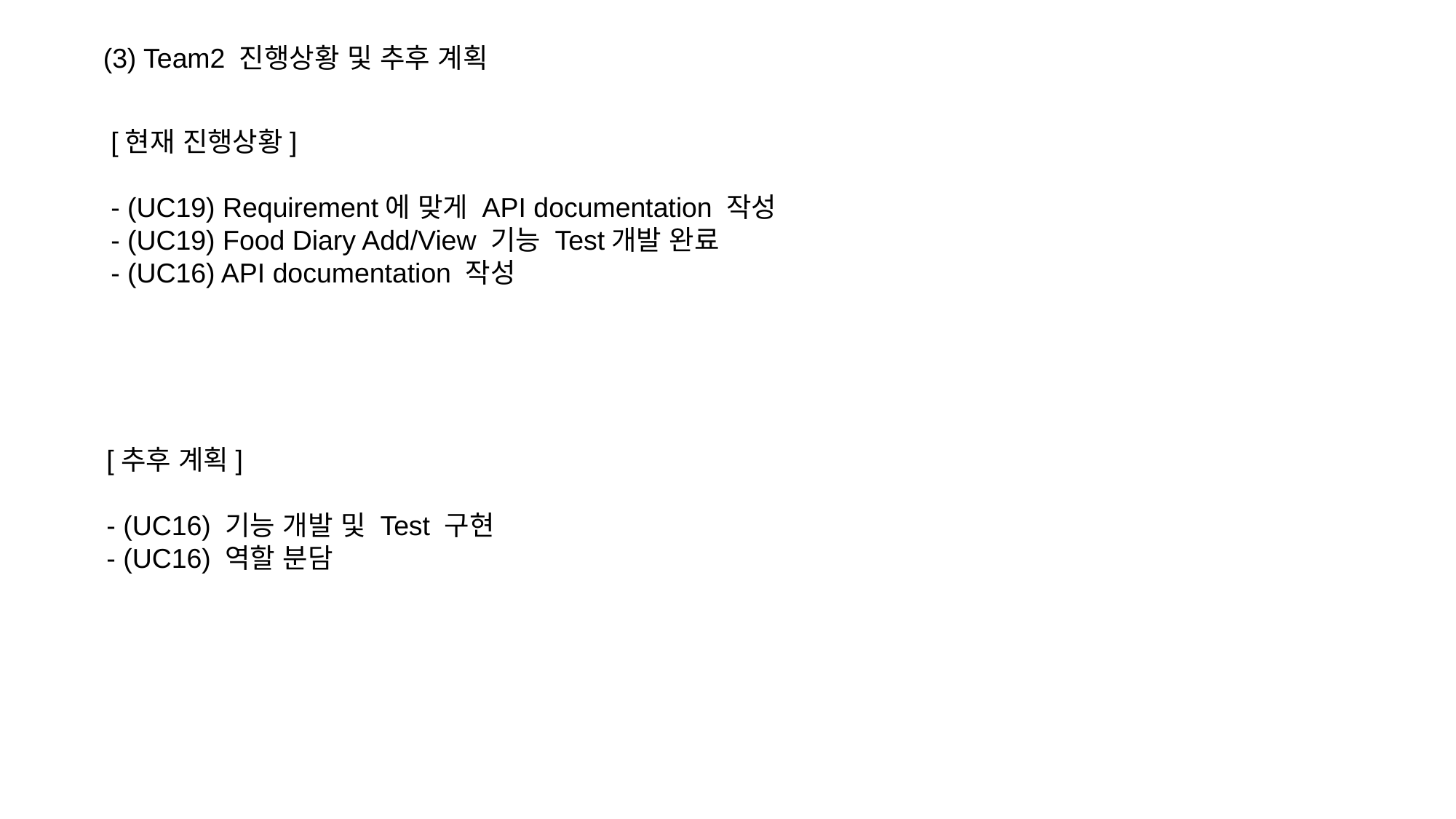

(3) Team2 진행상황 및 추후 계획
[현재 진행상황]

- (UC19) Requirement에 맞게 API documentation 작성
- (UC19) Food Diary Add/View 기능 Test개발 완료
- (UC16) API documentation 작성
[추후 계획]

- (UC16) 기능 개발 및 Test 구현
- (UC16) 역할 분담